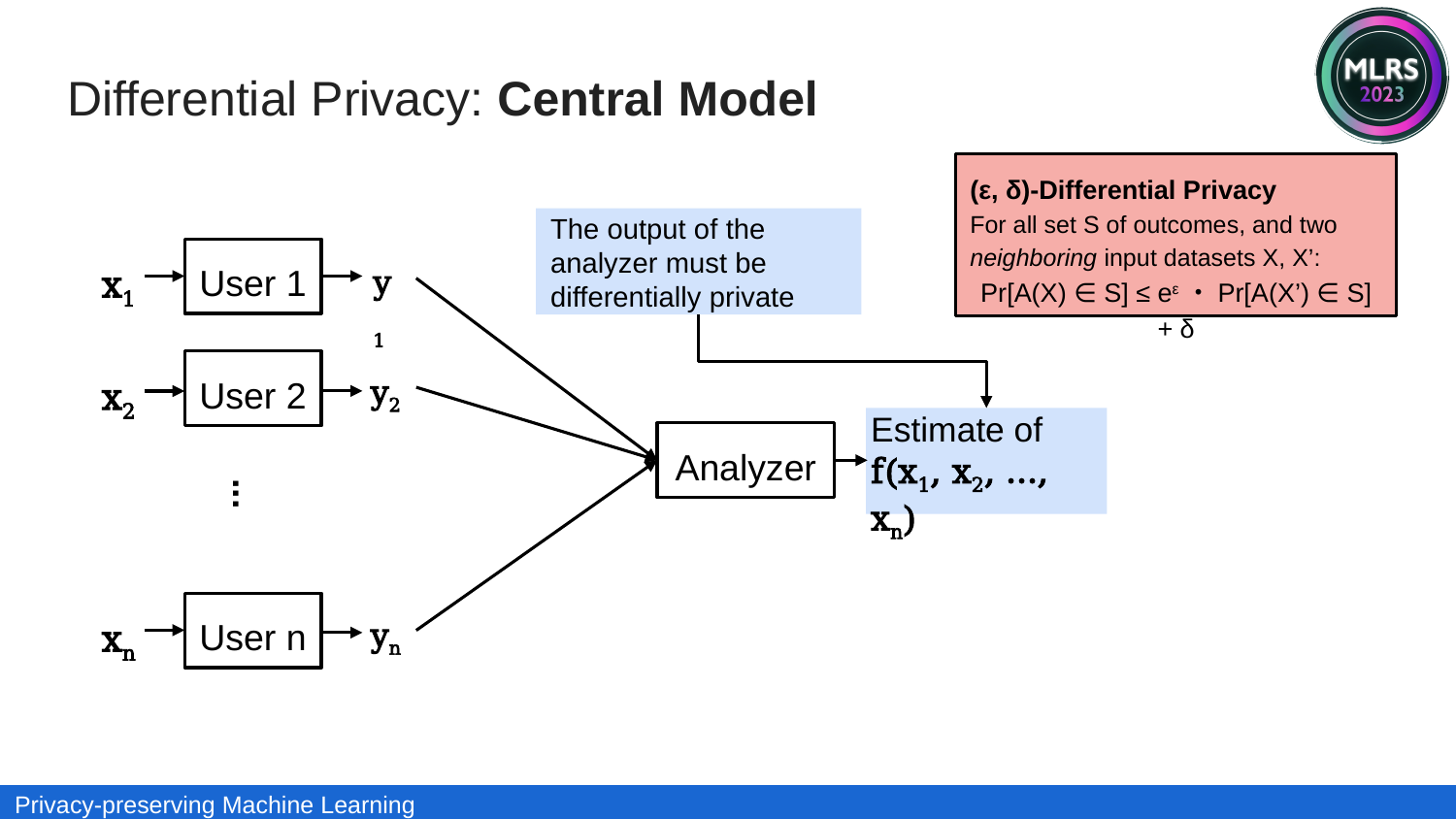

Differential Privacy: Central Model
(ε, δ)-Differential Privacy
For all set S of outcomes, and two neighboring input datasets X, X’:
Pr[A(X) ∈ S] ≤ eε・Pr[A(X’) ∈ S] + δ
The output of the analyzer must be differentially private

x1
User 1
y1
y2
x2
User 2
Estimate of
f(x1, x2, …, xn)
Analyzer
...
xn
User n
yn